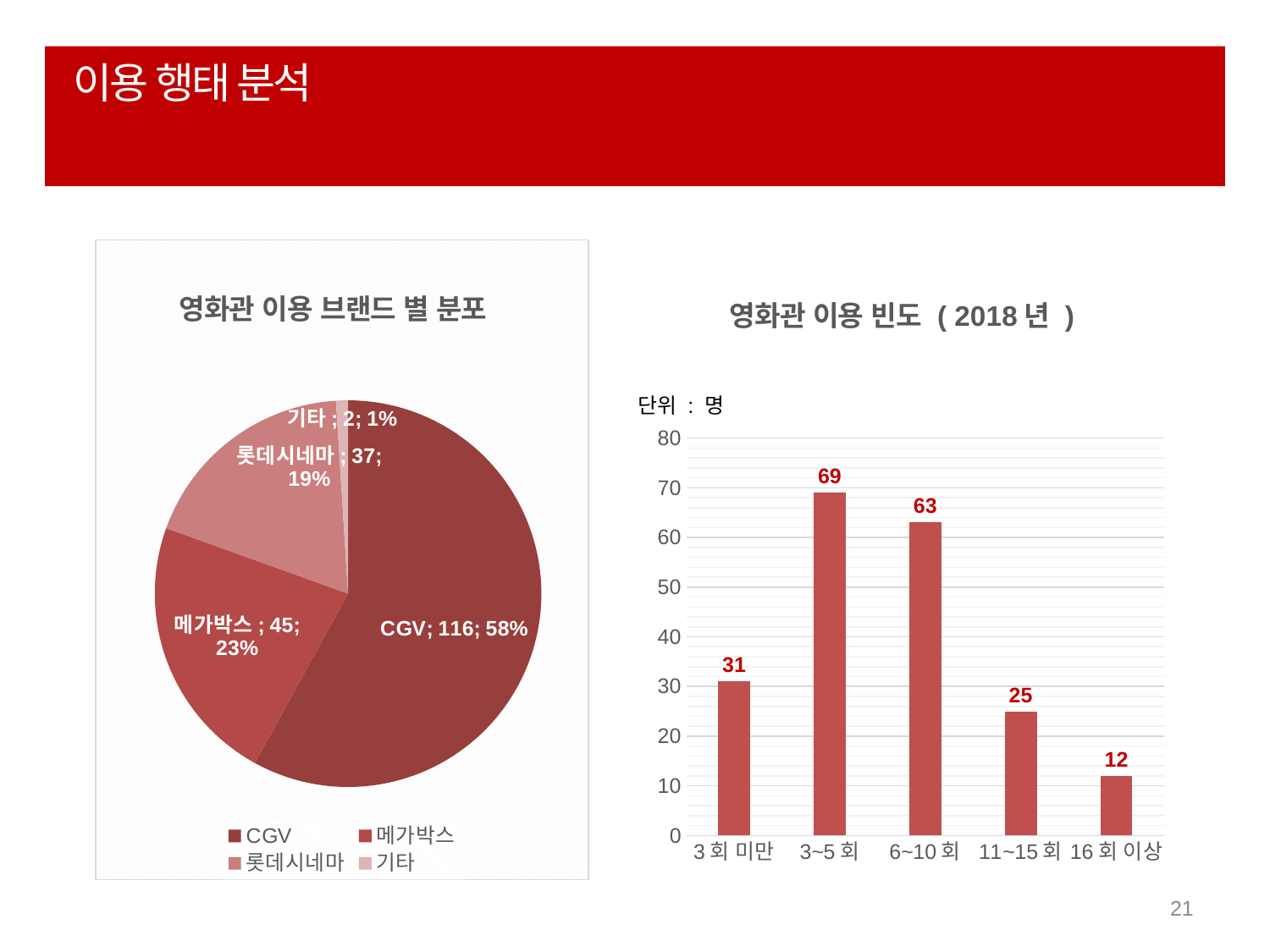

# 이용 행태 분석

### Chart: 영화관 이용 브랜드 별 분포

| Category | 빈도 |
|---|---|
| CGV | 116.0 |
| 메가박스 | 45.0 |
| 롯데시네마 | 37.0 |
| 기타 | 2.0 |

### Chart: 영화관 이용 빈도 ( 2018년 )

| Category | 빈도 |
|---|---|
| 3회 미만 | 31.0 |
| 3~5회 | 69.0 |
| 6~10회 | 63.0 |
| 11~15회 | 25.0 |
| 16회 이상 | 12.0 |
단위 : 명
21